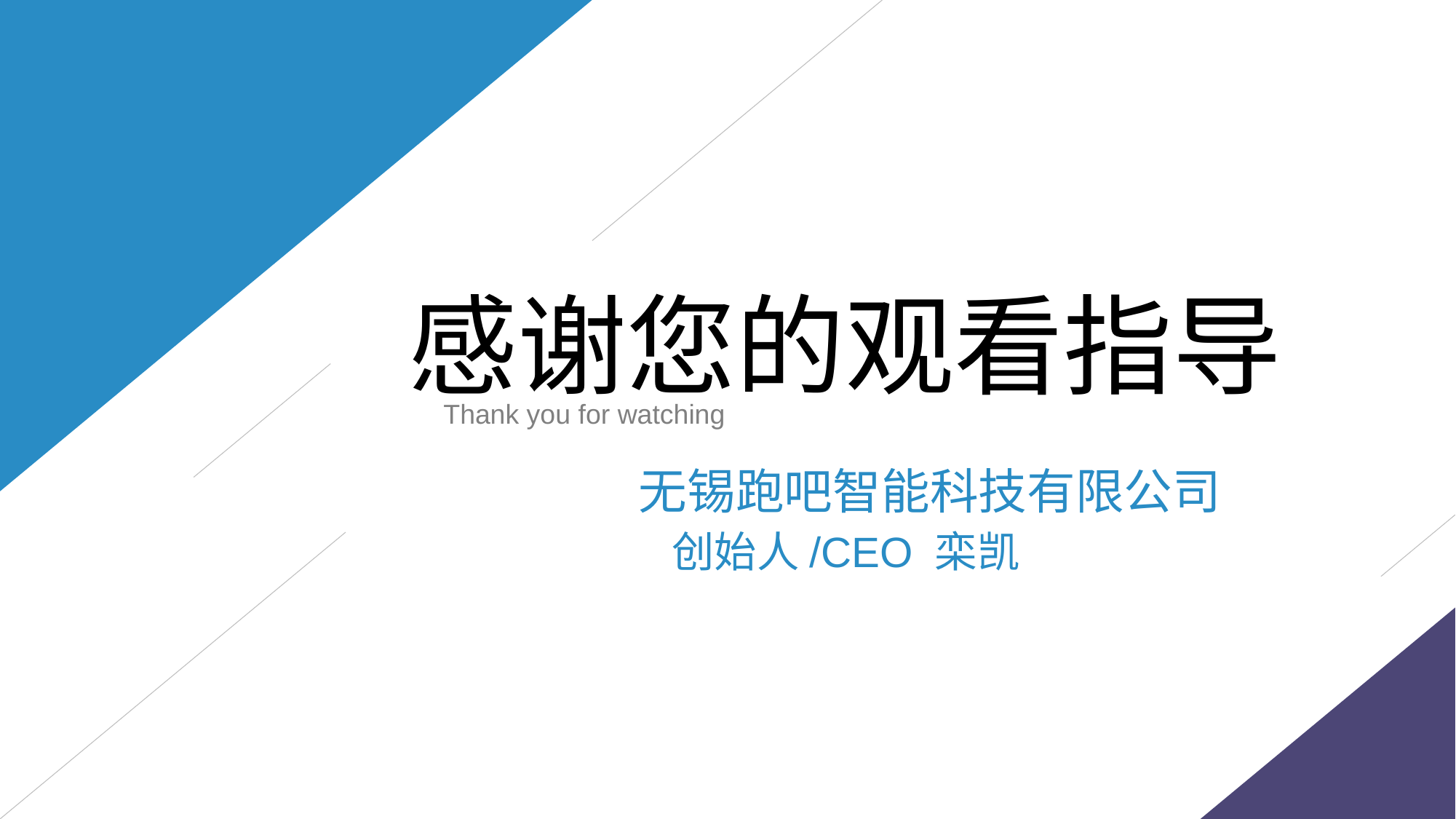

感谢您的观看指导
Thank you for watching
无锡跑吧智能科技有限公司
  创始人/CEO 栾凯